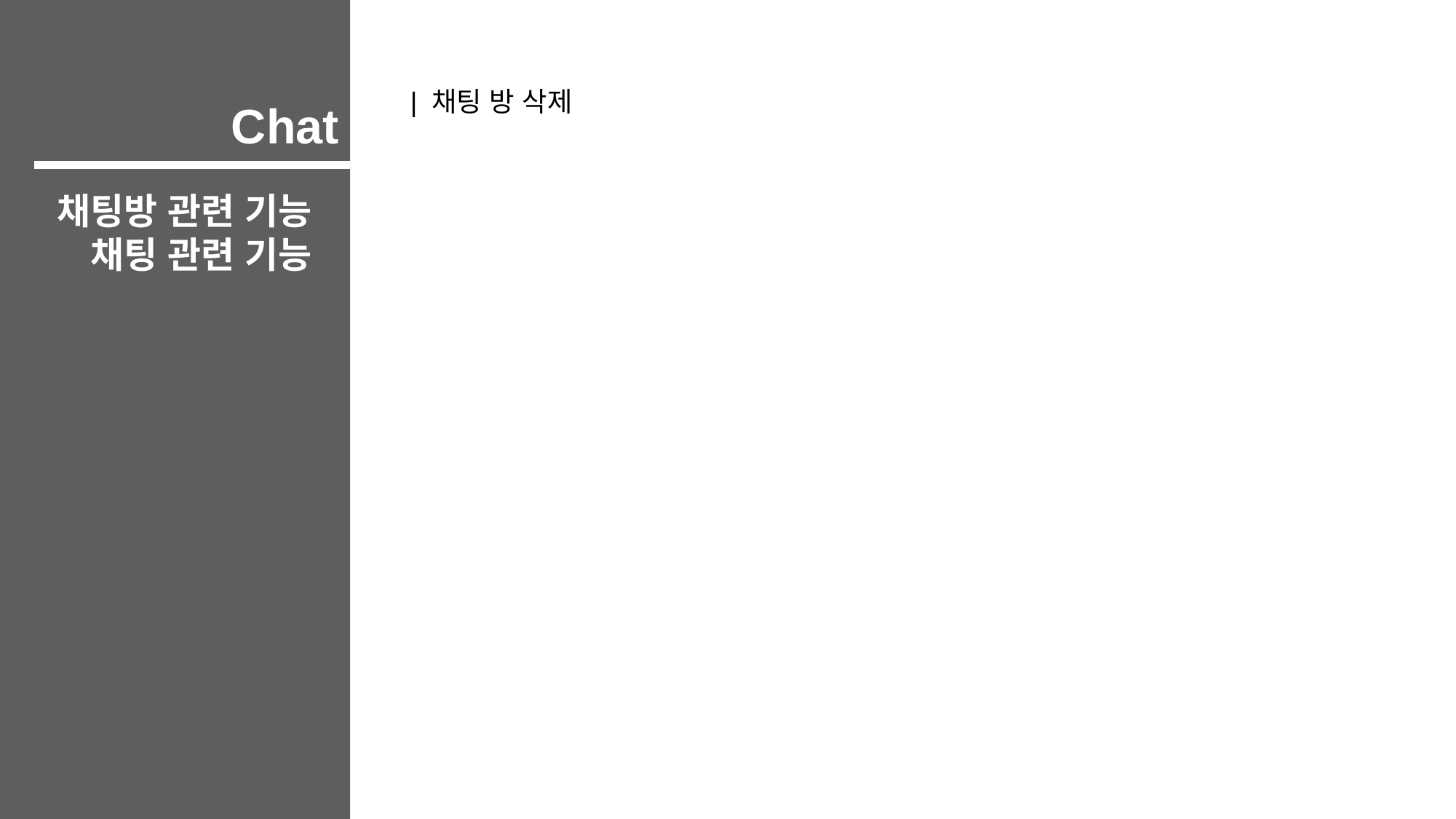

| 채팅 방 삭제
Chat

채팅방 관련 기능
채팅 관련 기능